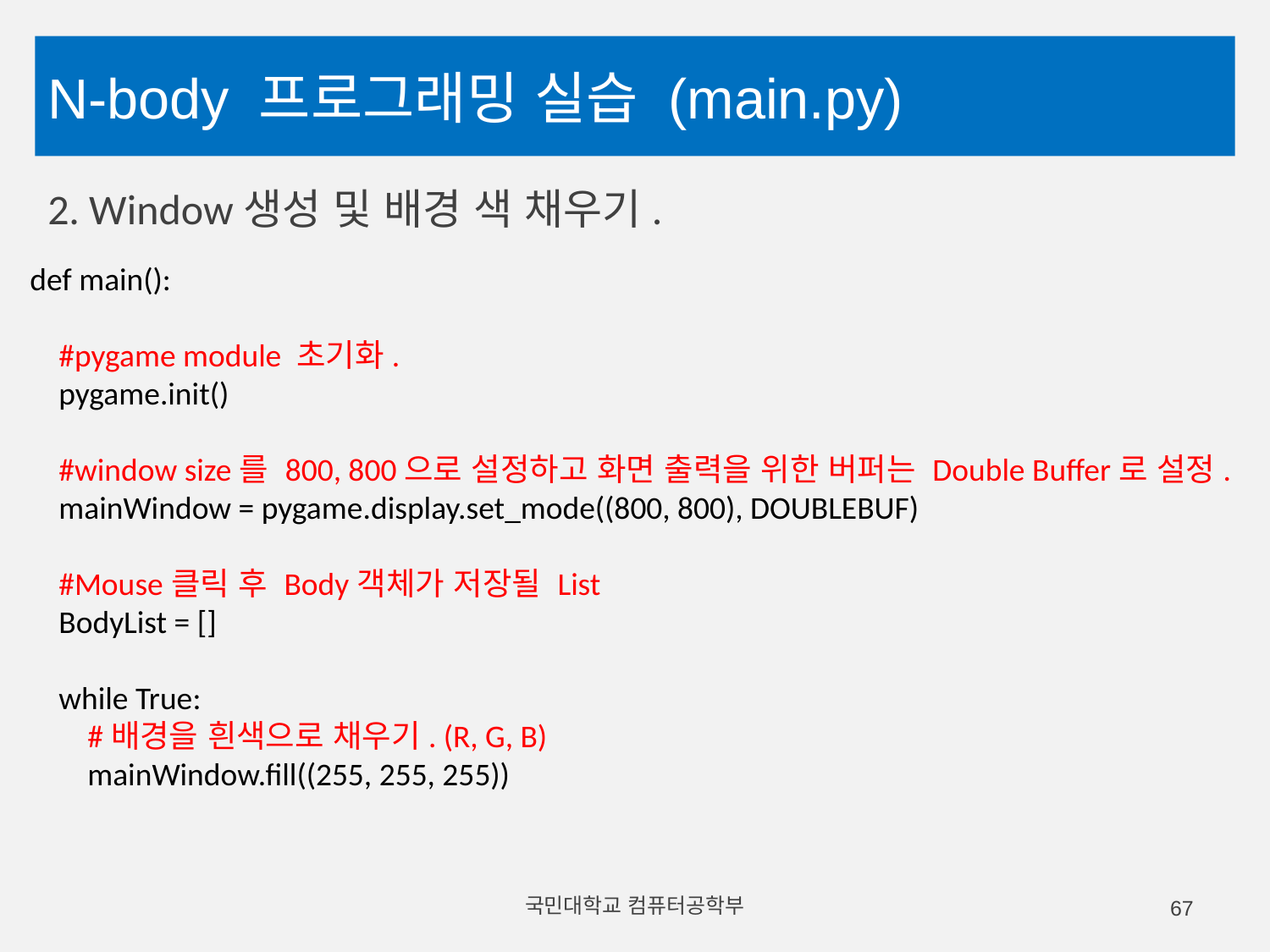

# N-body 프로그래밍 실습 (main.py)
2. Window생성 및 배경 색 채우기.
def main():

    #pygame module 초기화.
    pygame.init()

    #window size를 800, 800으로 설정하고 화면 출력을 위한 버퍼는 Double Buffer로 설정.
    mainWindow = pygame.display.set_mode((800, 800), DOUBLEBUF)

    #Mouse클릭 후 Body객체가 저장될 List
    BodyList = []

    while True:
        #배경을 흰색으로 채우기. (R, G, B)
        mainWindow.fill((255, 255, 255))
국민대학교 컴퓨터공학부
67